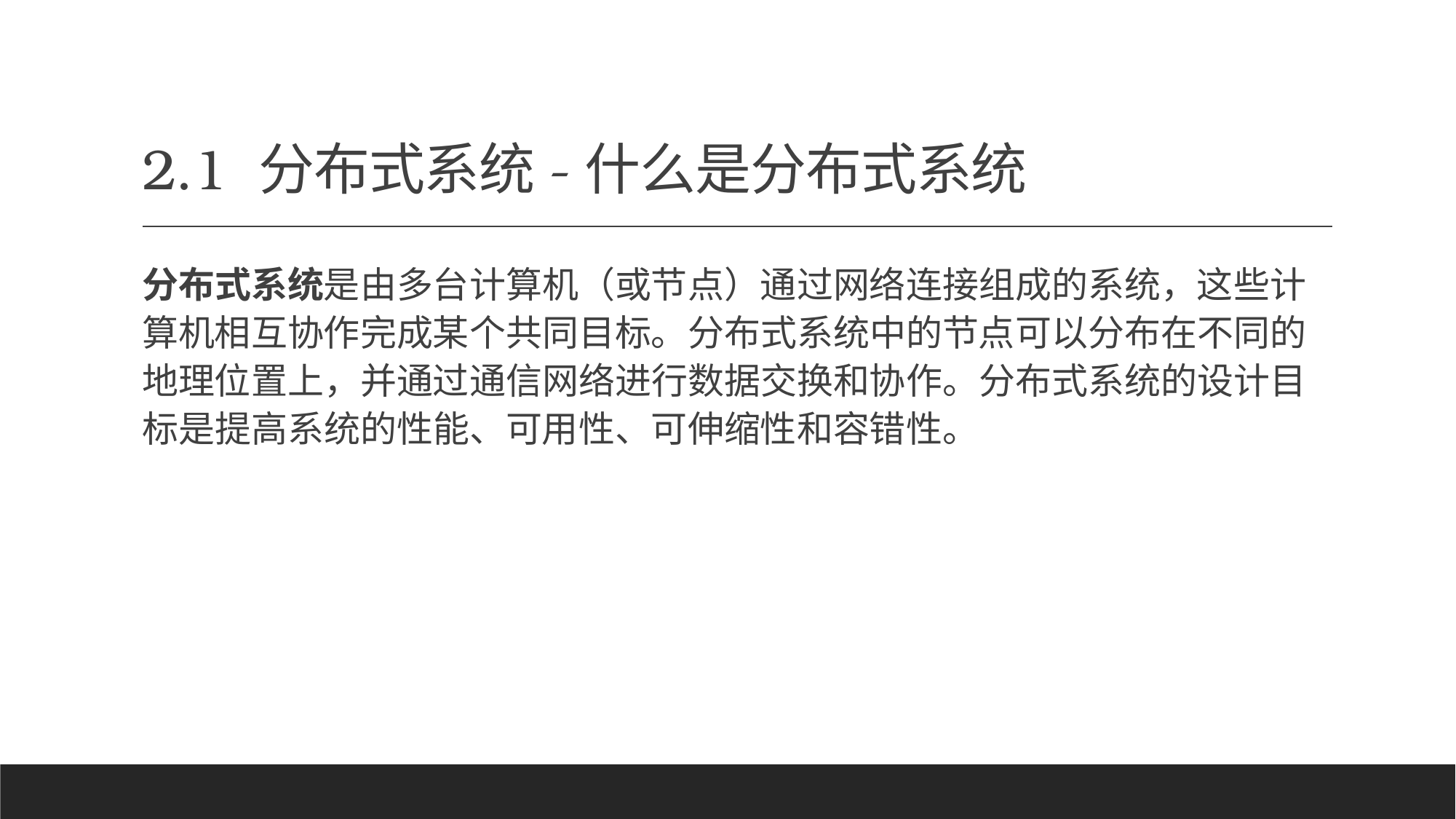

# 2.1 分布式系统-什么是分布式系统
分布式系统是由多台计算机（或节点）通过网络连接组成的系统，这些计算机相互协作完成某个共同目标。分布式系统中的节点可以分布在不同的地理位置上，并通过通信网络进行数据交换和协作。分布式系统的设计目标是提高系统的性能、可用性、可伸缩性和容错性。